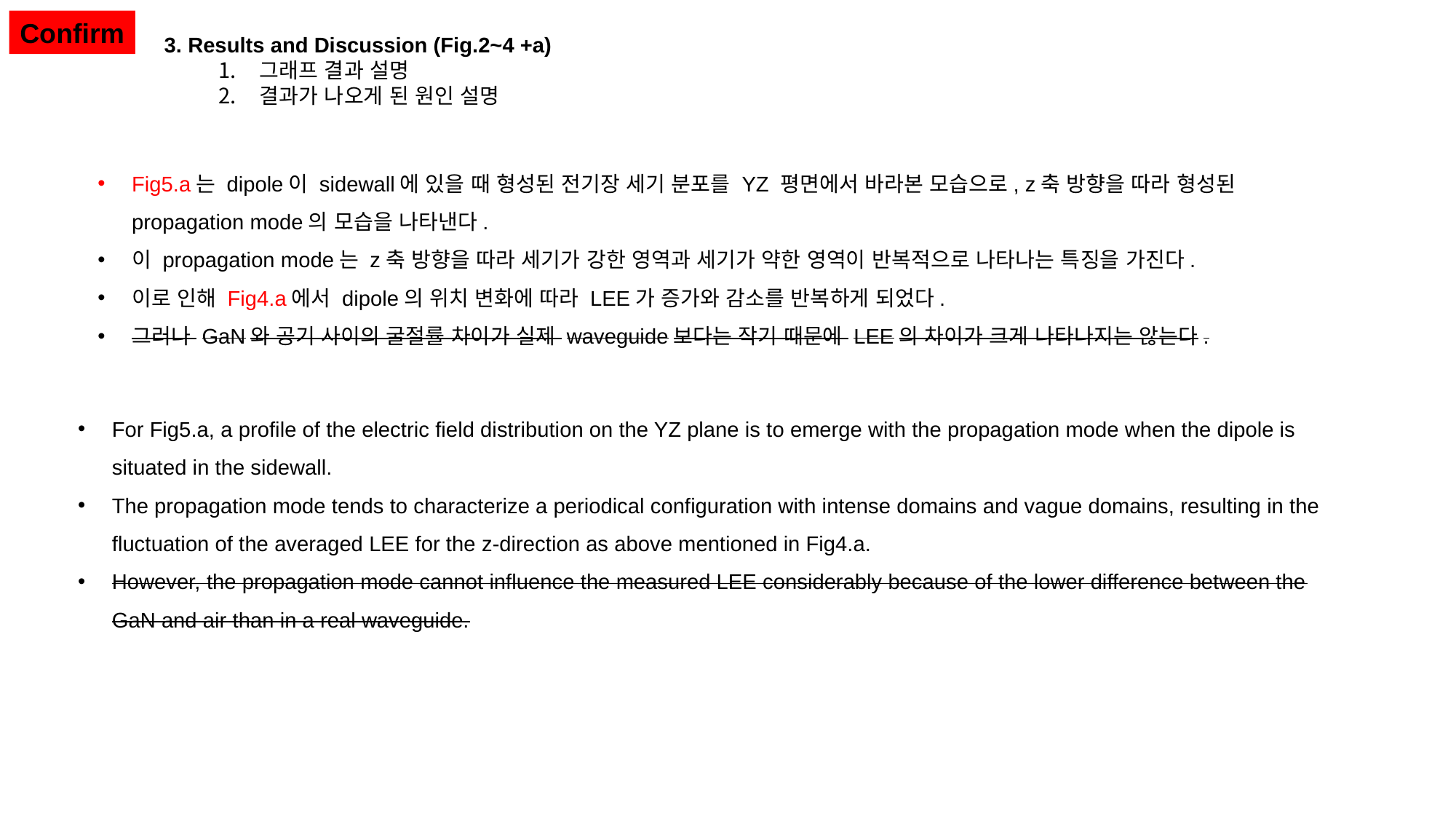

Confirm
3. Results and Discussion (Fig.2~4 +a)
그래프 결과 설명
결과가 나오게 된 원인 설명

Fig5.a는 dipole이 sidewall에 있을 때 형성된 전기장 세기 분포를 YZ 평면에서 바라본 모습으로, z축 방향을 따라 형성된 propagation mode의 모습을 나타낸다.
이 propagation mode는 z축 방향을 따라 세기가 강한 영역과 세기가 약한 영역이 반복적으로 나타나는 특징을 가진다.
이로 인해 Fig4.a에서 dipole의 위치 변화에 따라 LEE가 증가와 감소를 반복하게 되었다.
그러나 GaN와 공기 사이의 굴절률 차이가 실제 waveguide보다는 작기 때문에 LEE의 차이가 크게 나타나지는 않는다.

For Fig5.a, a profile of the electric field distribution on the YZ plane is to emerge with the propagation mode when the dipole is situated in the sidewall.
The propagation mode tends to characterize a periodical configuration with intense domains and vague domains, resulting in the fluctuation of the averaged LEE for the z-direction as above mentioned in Fig4.a.
However, the propagation mode cannot influence the measured LEE considerably because of the lower difference between the GaN and air than in a real waveguide.